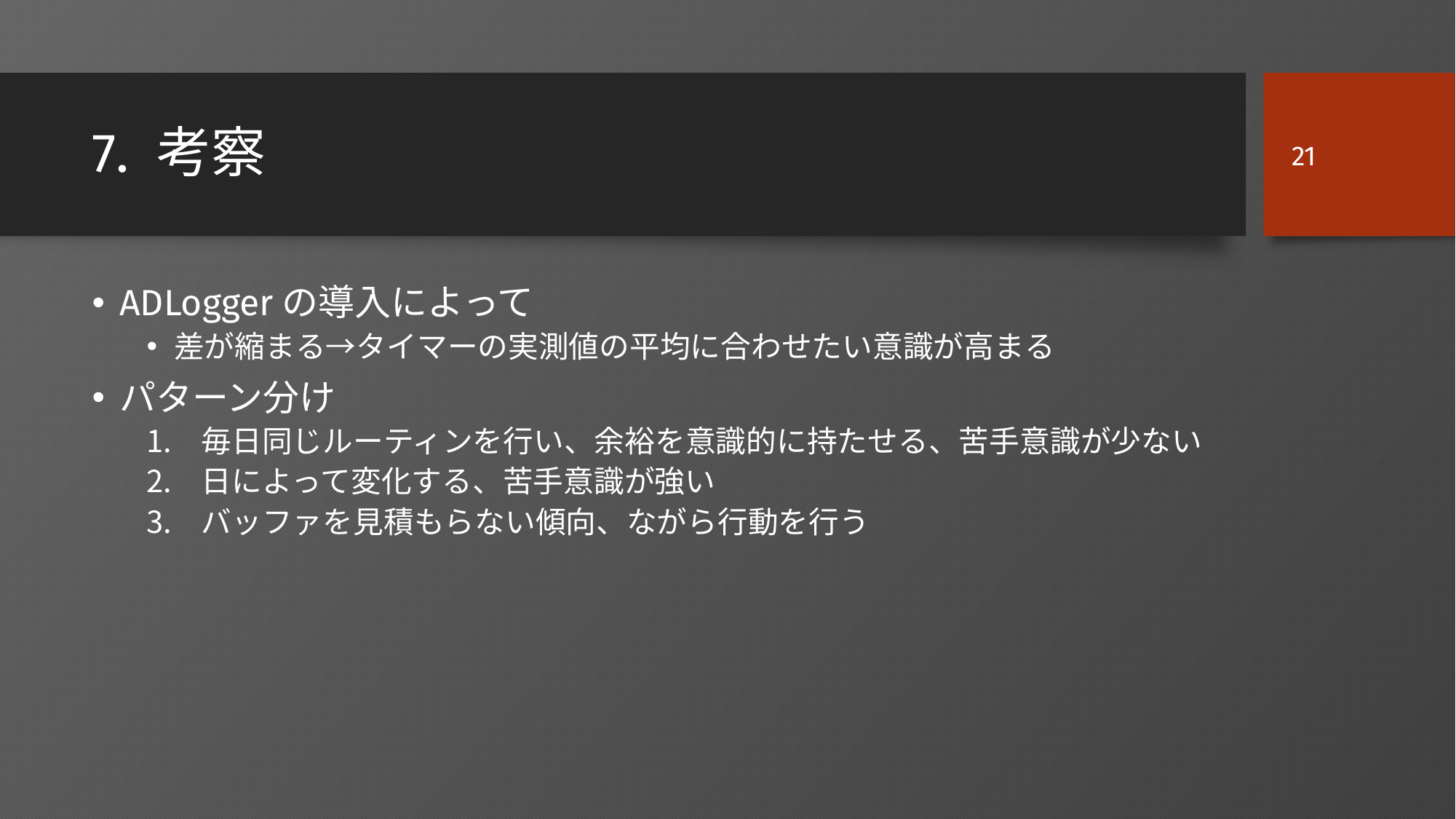

21
# 7. 考察
ADLoggerの導入によって
差が縮まる→タイマーの実測値の平均に合わせたい意識が高まる
パターン分け
毎日同じルーティンを行い、余裕を意識的に持たせる、苦手意識が少ない
日によって変化する、苦手意識が強い
バッファを見積もらない傾向、ながら行動を行う